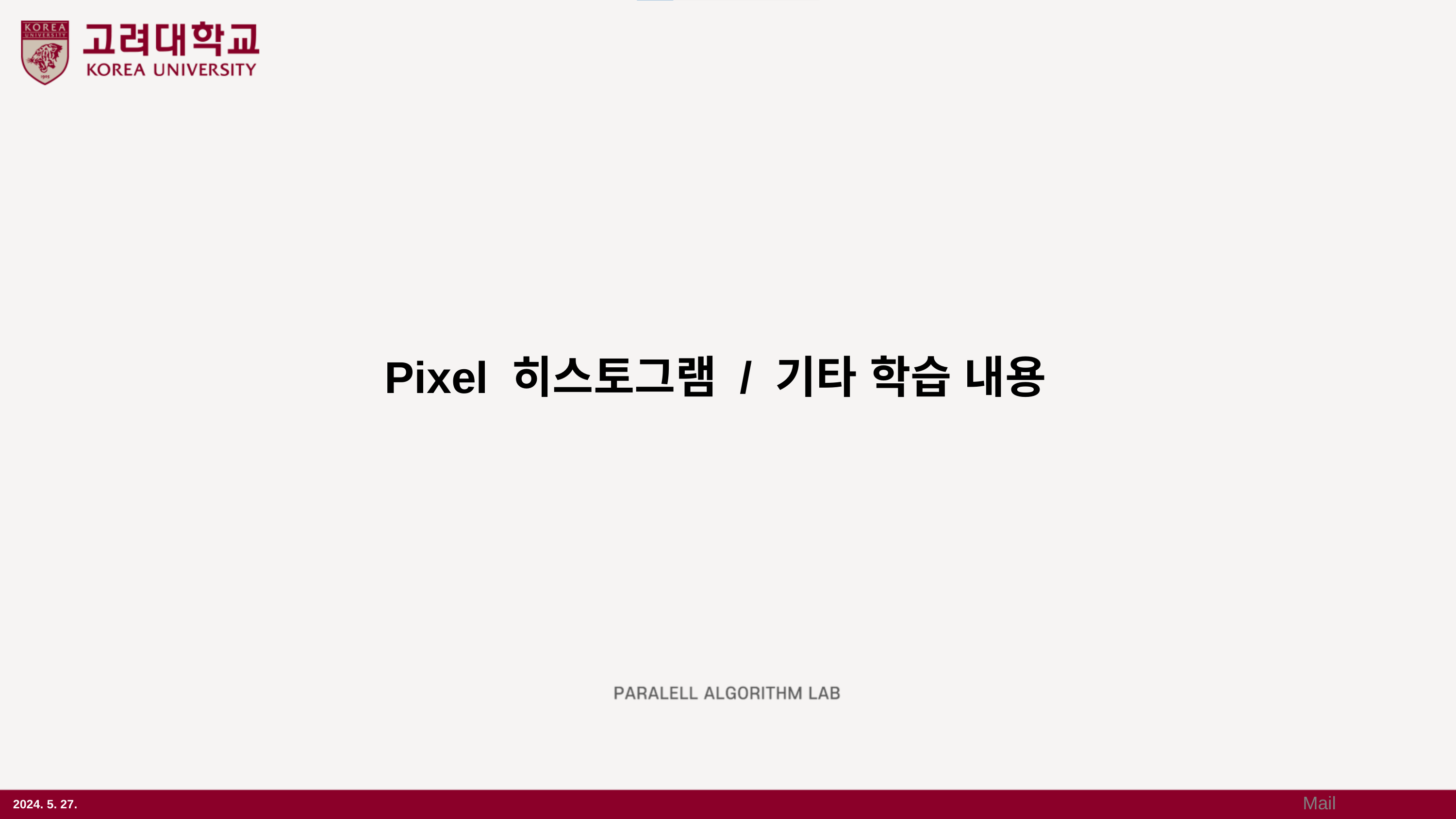

# Pixel 히스토그램 / 기타 학습 내용
Mail
2024. 5. 27.